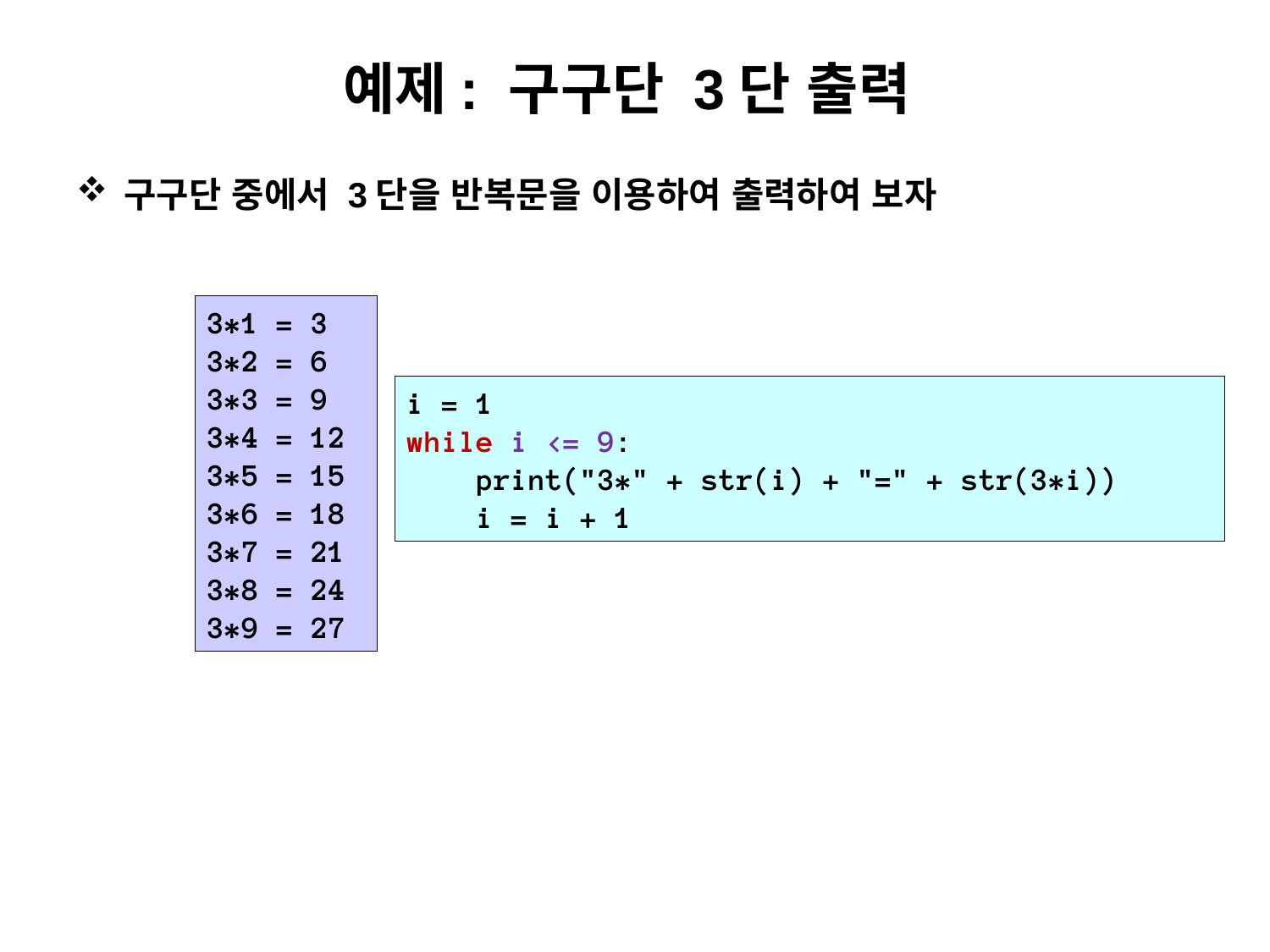

# 예제: 구구단 3단 출력
구구단 중에서 3단을 반복문을 이용하여 출력하여 보자

3*1 = 3
3*2 = 6
3*3 = 9
3*4 = 12
3*5 = 15
3*6 = 18
3*7 = 21
3*8 = 24
3*9 = 27
i = 1
while i <= 9:
    print("3*" + str(i) + "=" + str(3*i))
    i = i + 1